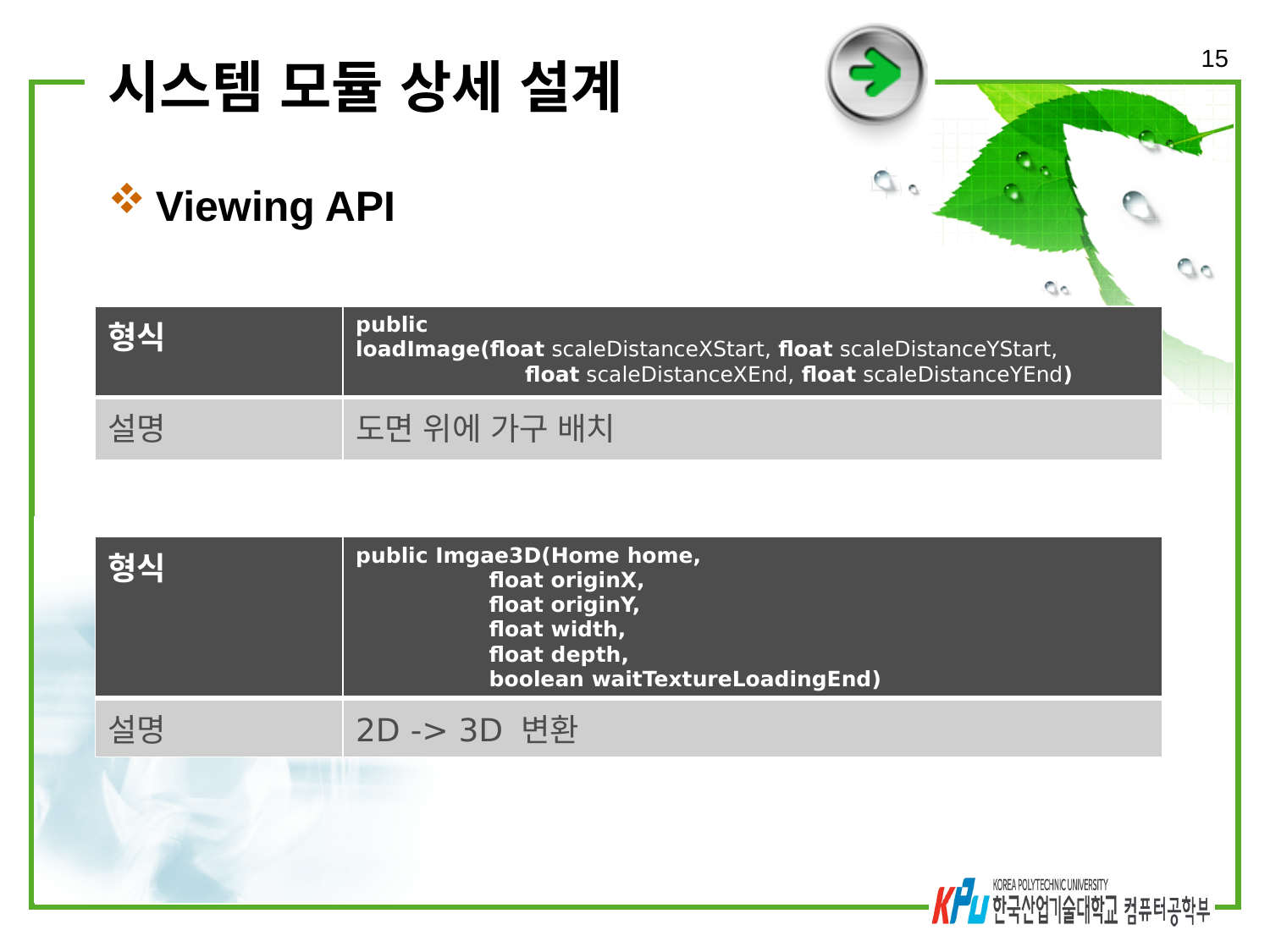

15
# 시스템 모듈 상세 설계
Viewing API
| 형식 | public loadImage(float scaleDistanceXStart, float scaleDistanceYStart,                            float scaleDistanceXEnd, float scaleDistanceYEnd) |
| --- | --- |
| 설명 | 도면 위에 가구 배치 |
| 형식 | public Imgae3D(Home home, float originX, float originY, float width, float depth, boolean waitTextureLoadingEnd) |
| --- | --- |
| 설명 | 2D -> 3D 변환 |